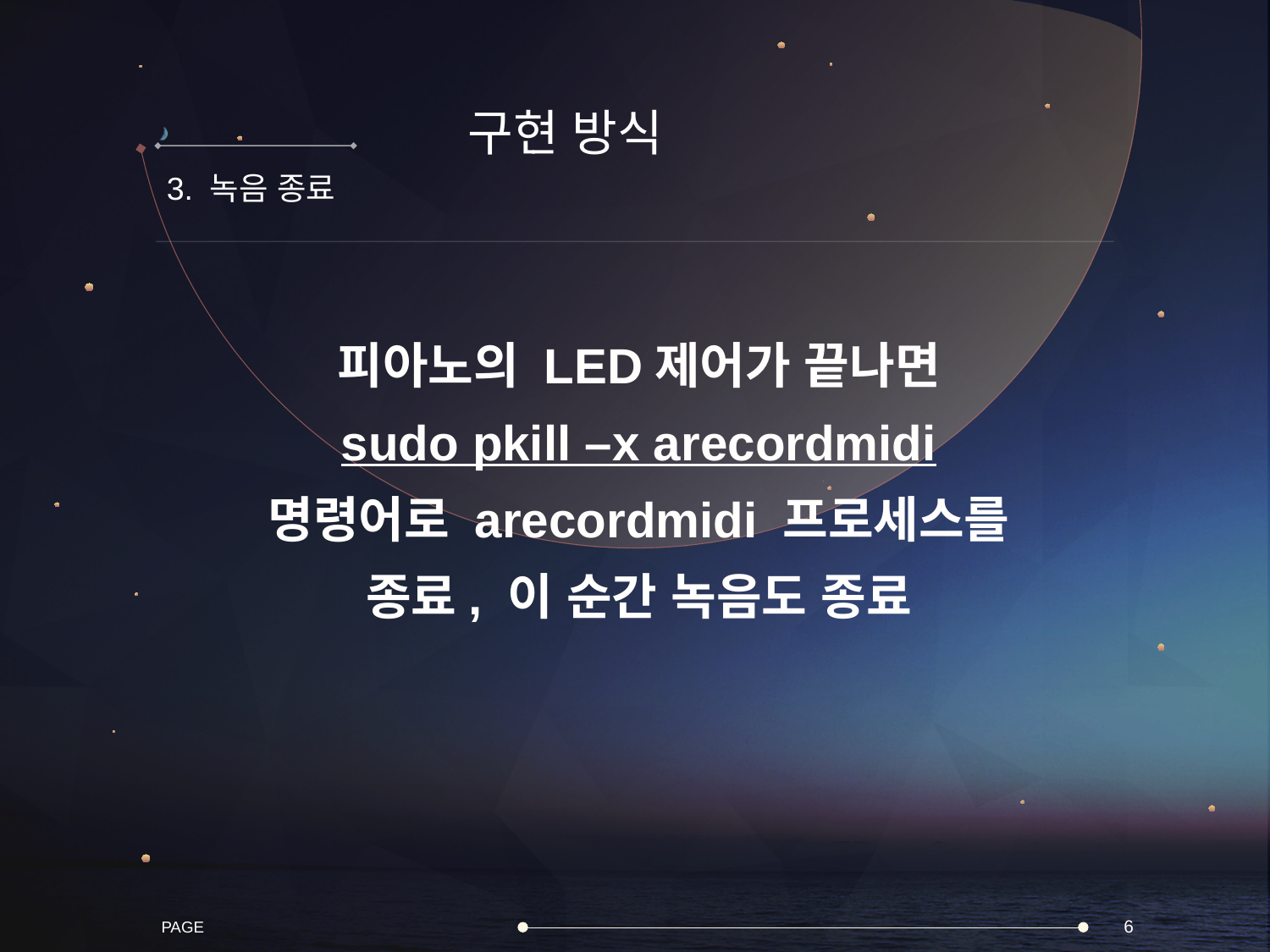

#
구현 방식
3. 녹음 종료

피아노의 LED제어가 끝나면
sudo pkill –x arecordmidi
명령어로 arecordmidi 프로세스를
종료, 이 순간 녹음도 종료

PAGE
6